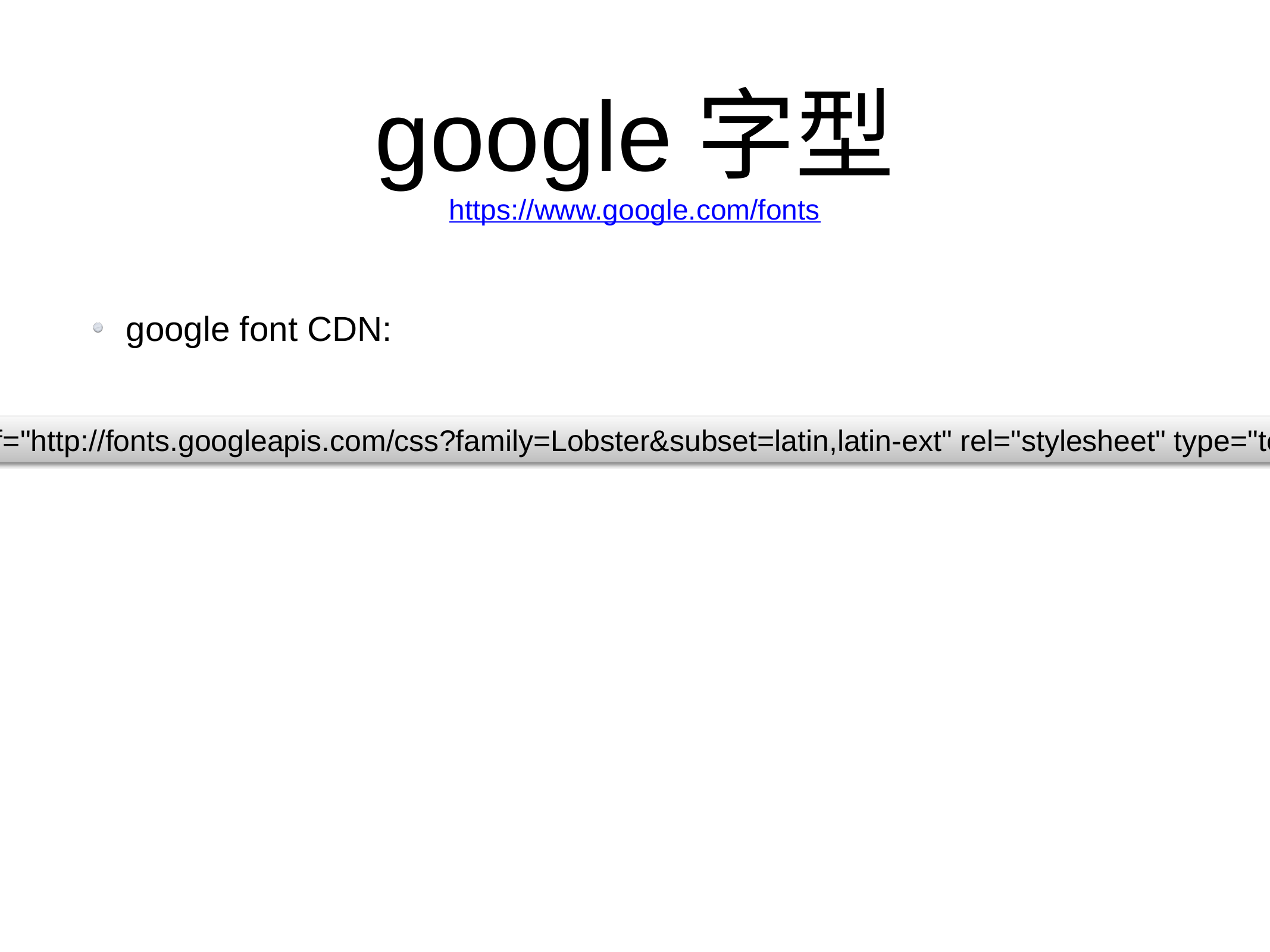

# google字型
https://www.google.com/fonts
google font CDN:
<link href="http://fonts.googleapis.com/css?family=Lobster&subset=latin,latin-ext" rel="stylesheet" type="text/css">